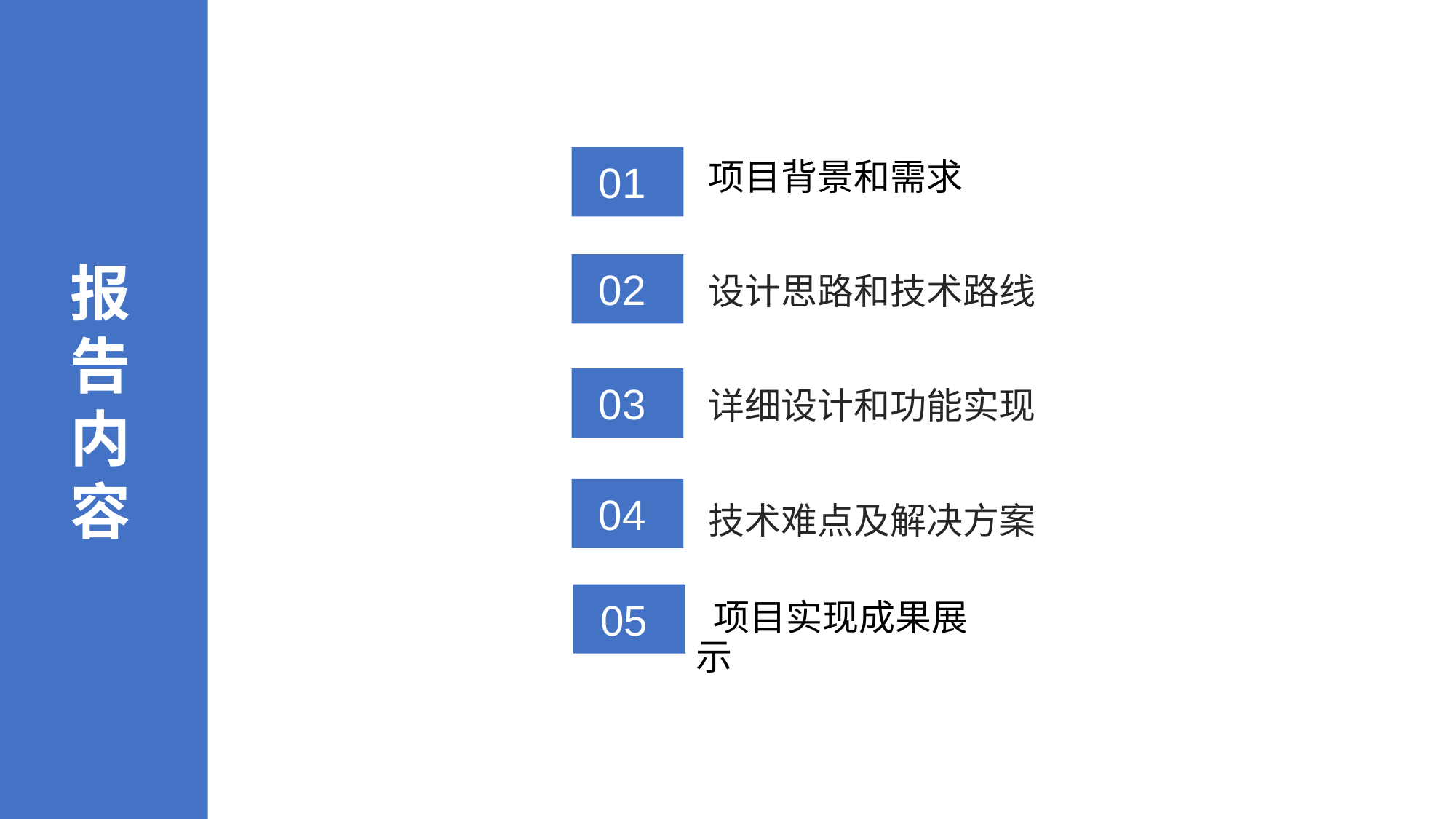

01
 项目背景和需求

报告内容

 设计思路和技术路线

02

 详细设计和功能实现

03

04
 技术难点及解决方案

05
 项目实现成果展示